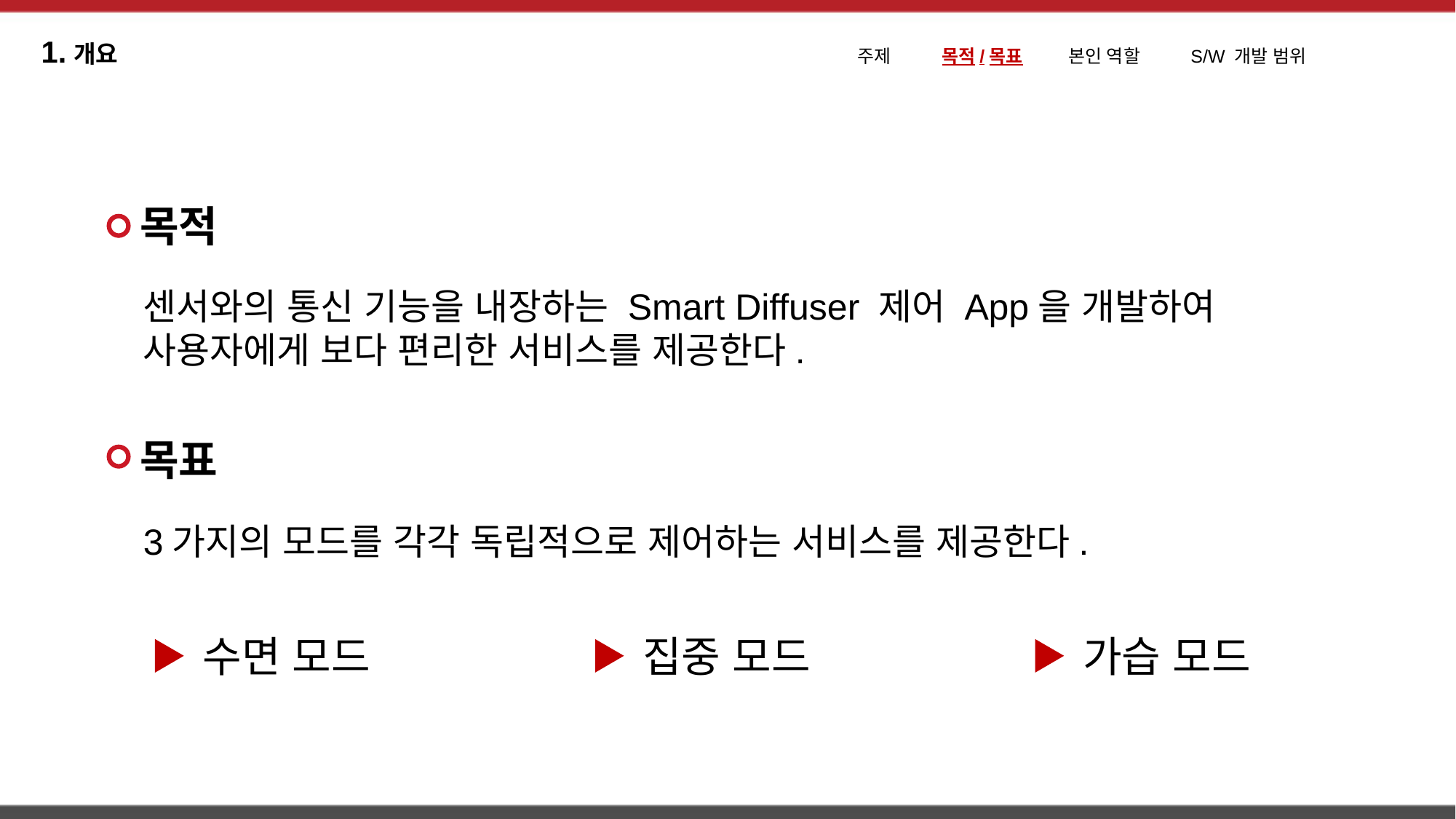

1.개요
주제          목적/목표         본인 역할         S/W 개발 범위
목적

센서와의 통신 기능을 내장하는 Smart Diffuser 제어 App을 개발하여
사용자에게 보다 편리한 서비스를 제공한다.
목표

3가지의 모드를 각각 독립적으로 제어하는 서비스를 제공한다.
수면 모드
집중 모드
가습 모드